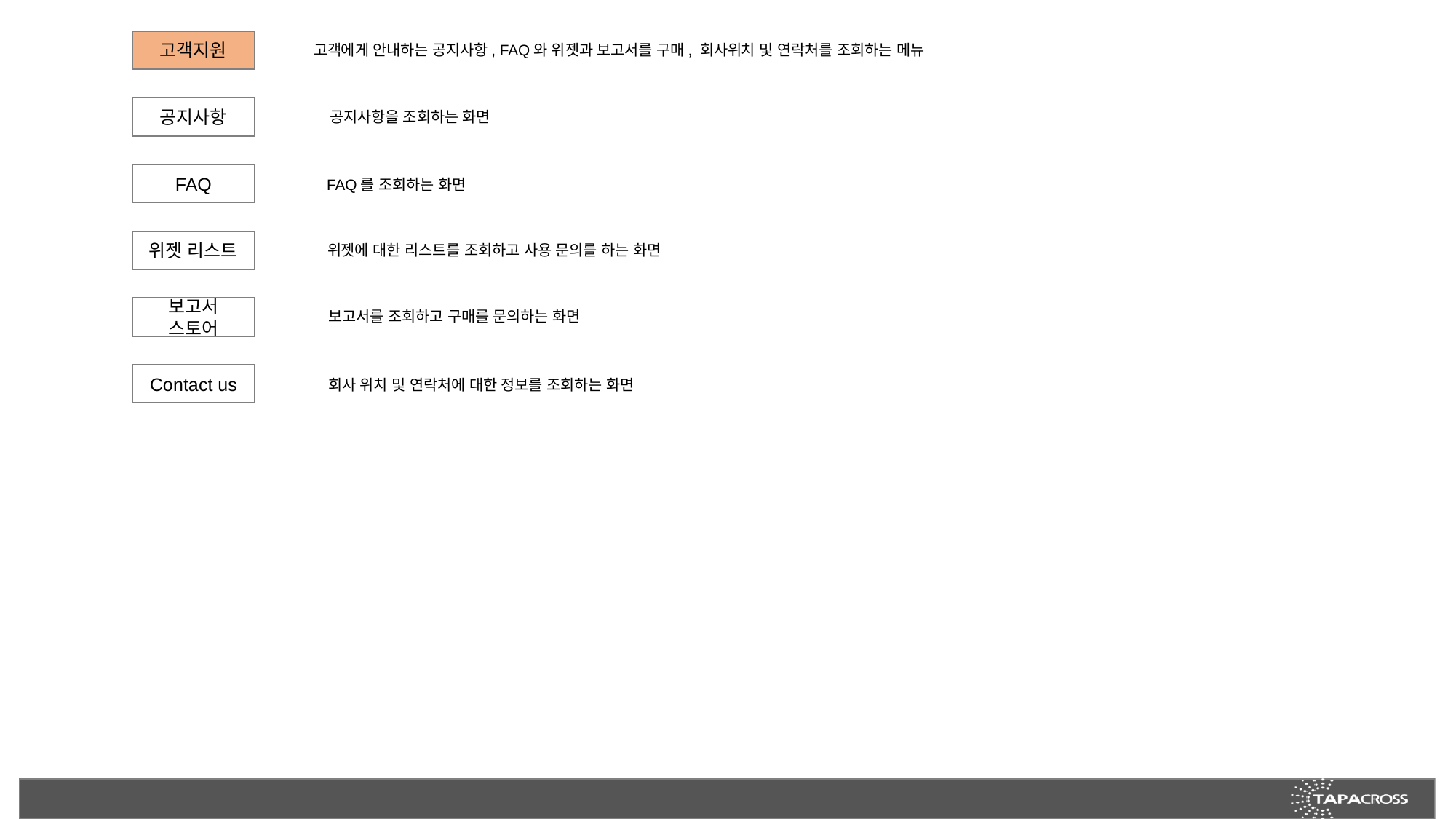

고객지원
고객에게 안내하는 공지사항, FAQ와 위젯과 보고서를 구매, 회사위치 및 연락처를 조회하는 메뉴
공지사항
공지사항을 조회하는 화면
FAQ
FAQ를 조회하는 화면
위젯 리스트
위젯에 대한 리스트를 조회하고 사용 문의를 하는 화면
보고서 스토어
보고서를 조회하고 구매를 문의하는 화면
Contact us
회사 위치 및 연락처에 대한 정보를 조회하는 화면